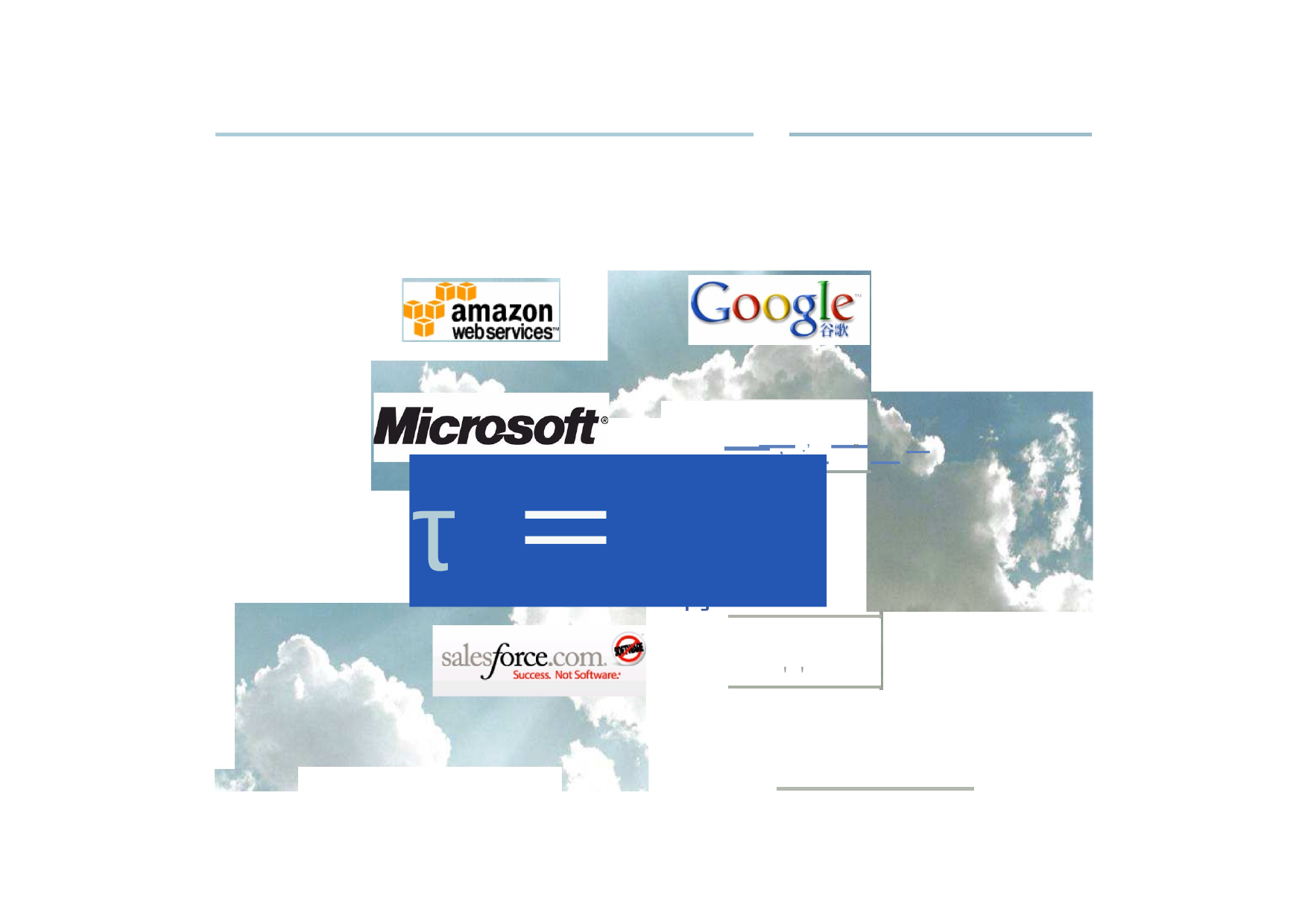

一一一一－
一一
－
，·’	”

τ＝

m冒”臂
’

＇＇